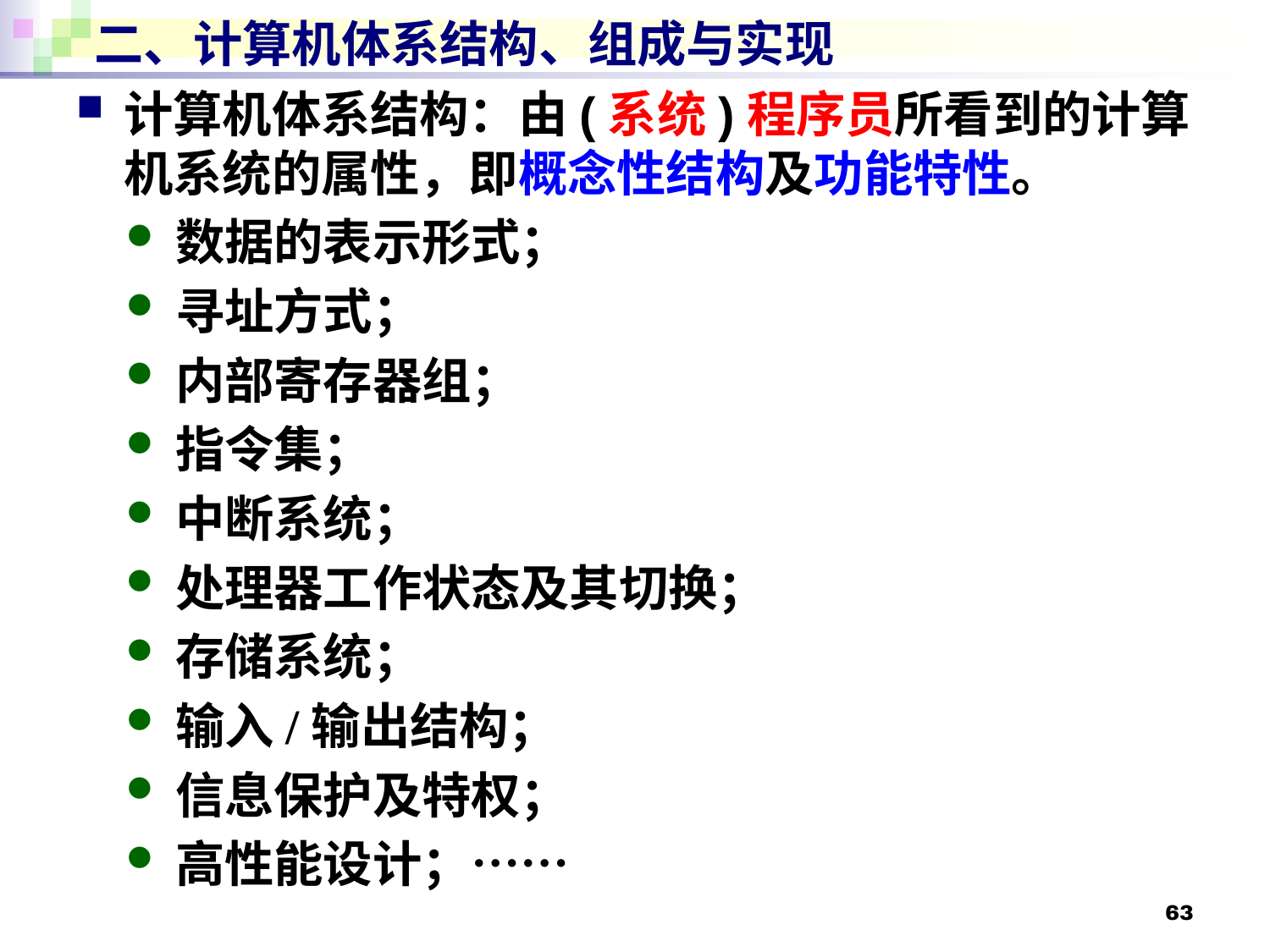

# 二、计算机体系结构、组成与实现
计算机体系结构：由(系统)程序员所看到的计算机系统的属性，即概念性结构及功能特性。
数据的表示形式；
寻址方式；
内部寄存器组；
指令集；
中断系统；
处理器工作状态及其切换；
存储系统；
输入/输出结构；
信息保护及特权；
高性能设计；……
63